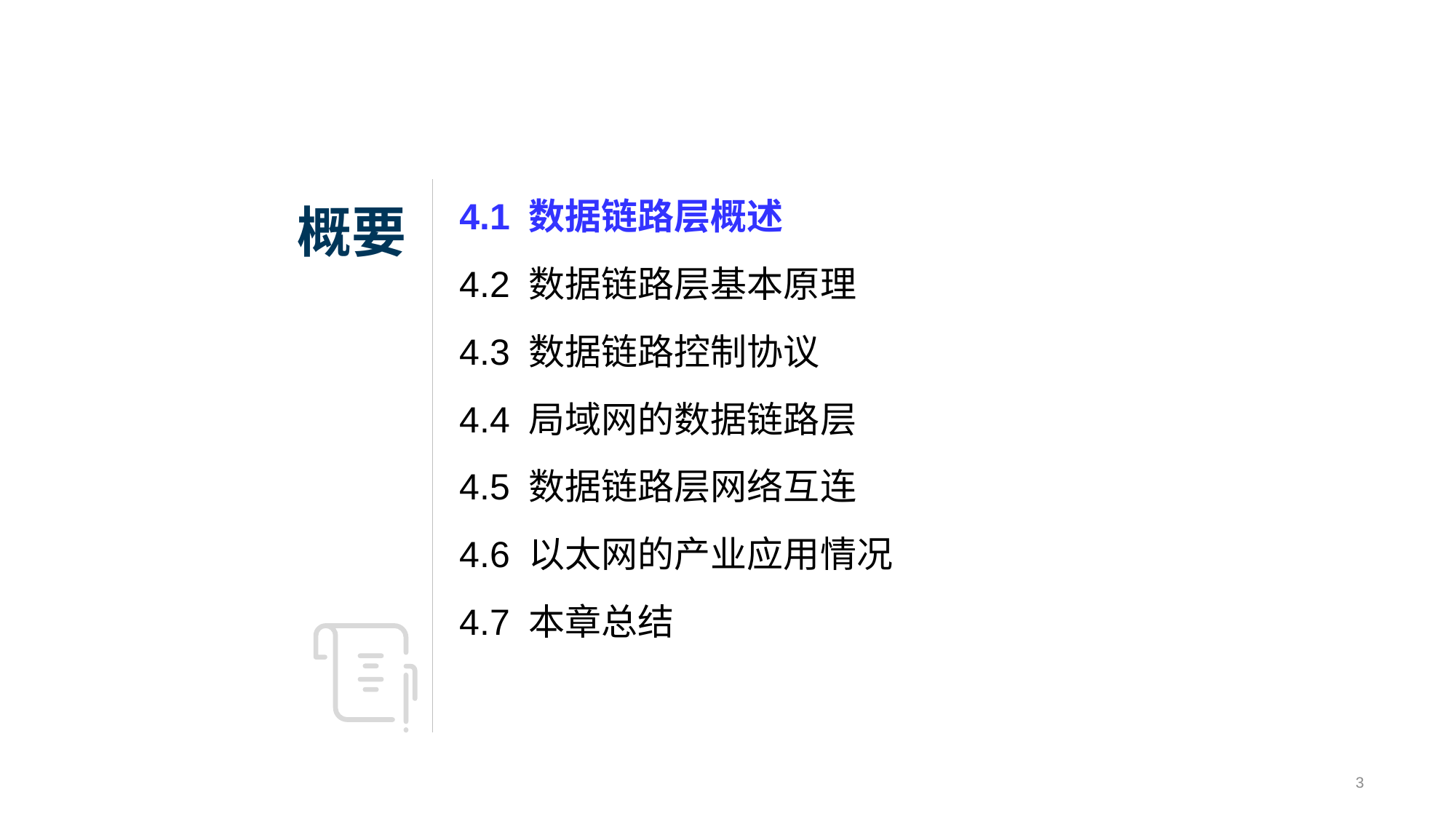

4.1 数据链路层概述
4.2 数据链路层基本原理
4.3 数据链路控制协议
4.4 局域网的数据链路层层
4.5 数据链路层网络互连
4.6 以太网的产业应用情况
4.7 本章总结

# 概要
3